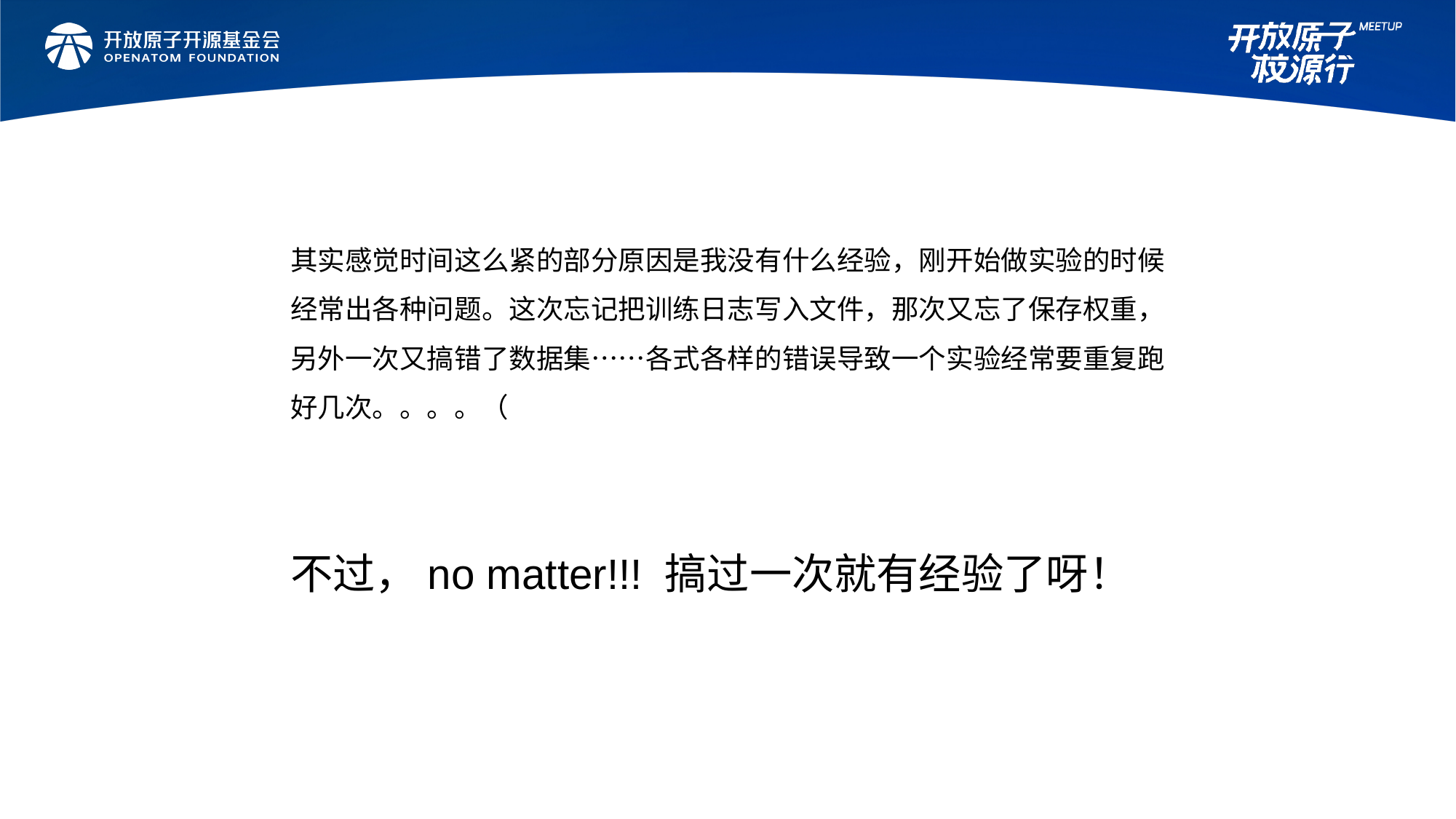

其实感觉时间这么紧的部分原因是我没有什么经验，刚开始做实验的时候经常出各种问题。这次忘记把训练日志写入文件，那次又忘了保存权重，另外一次又搞错了数据集……各式各样的错误导致一个实验经常要重复跑好几次。。。。（

不过，no matter!!! 搞过一次就有经验了呀！